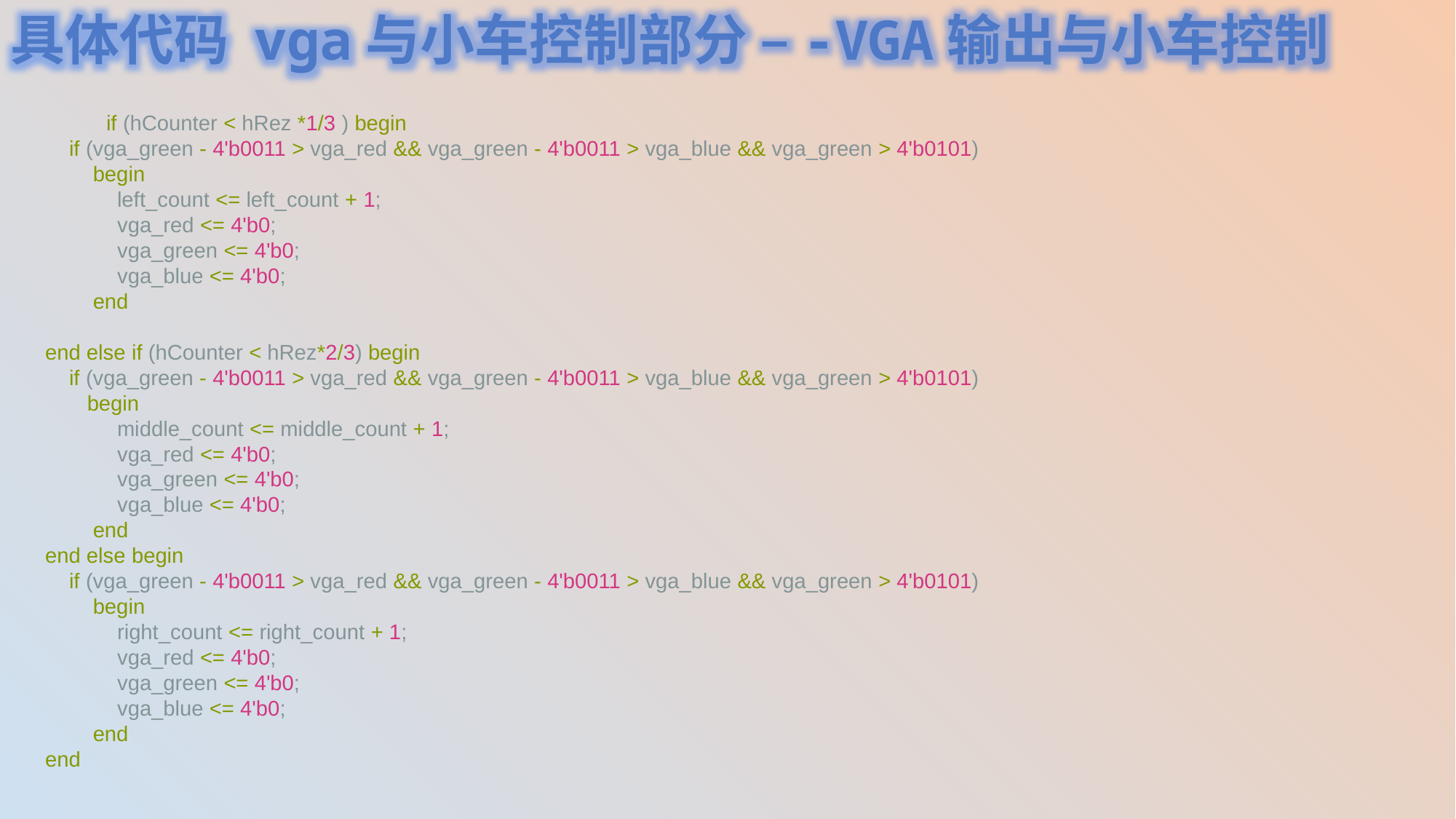

具体代码 vga与小车控制部分 –-VGA输出与小车控制
	if (hCounter < hRez *1/3 ) begin
            if (vga_green - 4'b0011 > vga_red && vga_green - 4'b0011 > vga_blue && vga_green > 4'b0101)
                begin
                    left_count <= left_count + 1;
                    vga_red <= 4'b0;
                    vga_green <= 4'b0;
                    vga_blue <= 4'b0;
                end
        end else if (hCounter < hRez*2/3) begin
            if (vga_green - 4'b0011 > vga_red && vga_green - 4'b0011 > vga_blue && vga_green > 4'b0101)
               begin
                    middle_count <= middle_count + 1;
                    vga_red <= 4'b0;
                    vga_green <= 4'b0;
                    vga_blue <= 4'b0;
                end
        end else begin
            if (vga_green - 4'b0011 > vga_red && vga_green - 4'b0011 > vga_blue && vga_green > 4'b0101)
                begin
                    right_count <= right_count + 1;
                    vga_red <= 4'b0;
                    vga_green <= 4'b0;
                    vga_blue <= 4'b0;
                end
        end